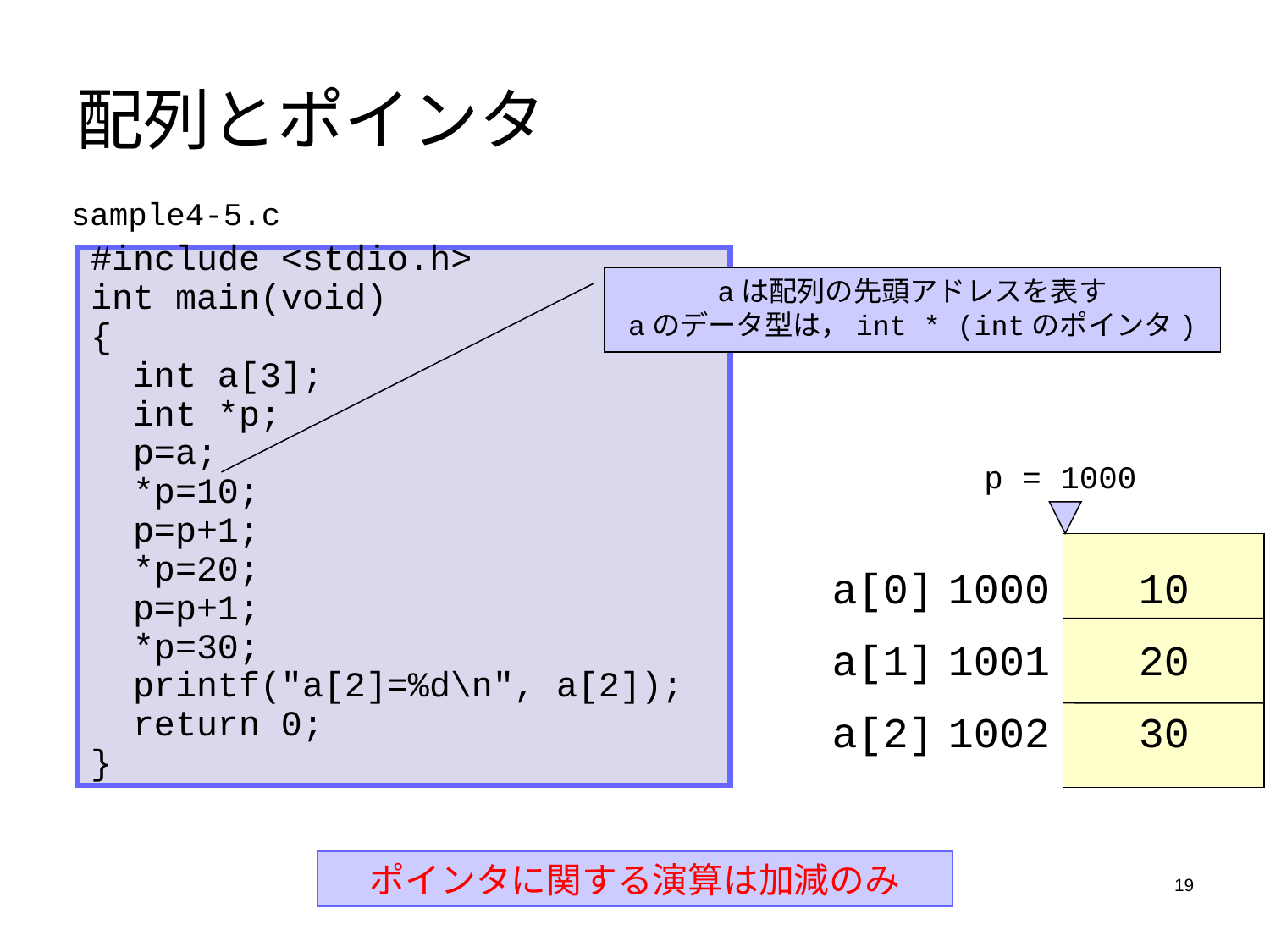

# 配列とポインタ
sample4-5.c
#include <stdio.h>
int main(void)
{
  int a[3];
  int *p;
  p=a;
  *p=10;
  p=p+1;
  *p=20;
  p=p+1;
  *p=30;
  printf("a[2]=%d\n", a[2]);
  return 0;
}
aは配列の先頭アドレスを表す
aのデータ型は，int * (intのポインタ)
p = 1000

a[0]
a[1]
a[2]
1000
1001
1002
10
20
30

ポインタに関する演算は加減のみ
19